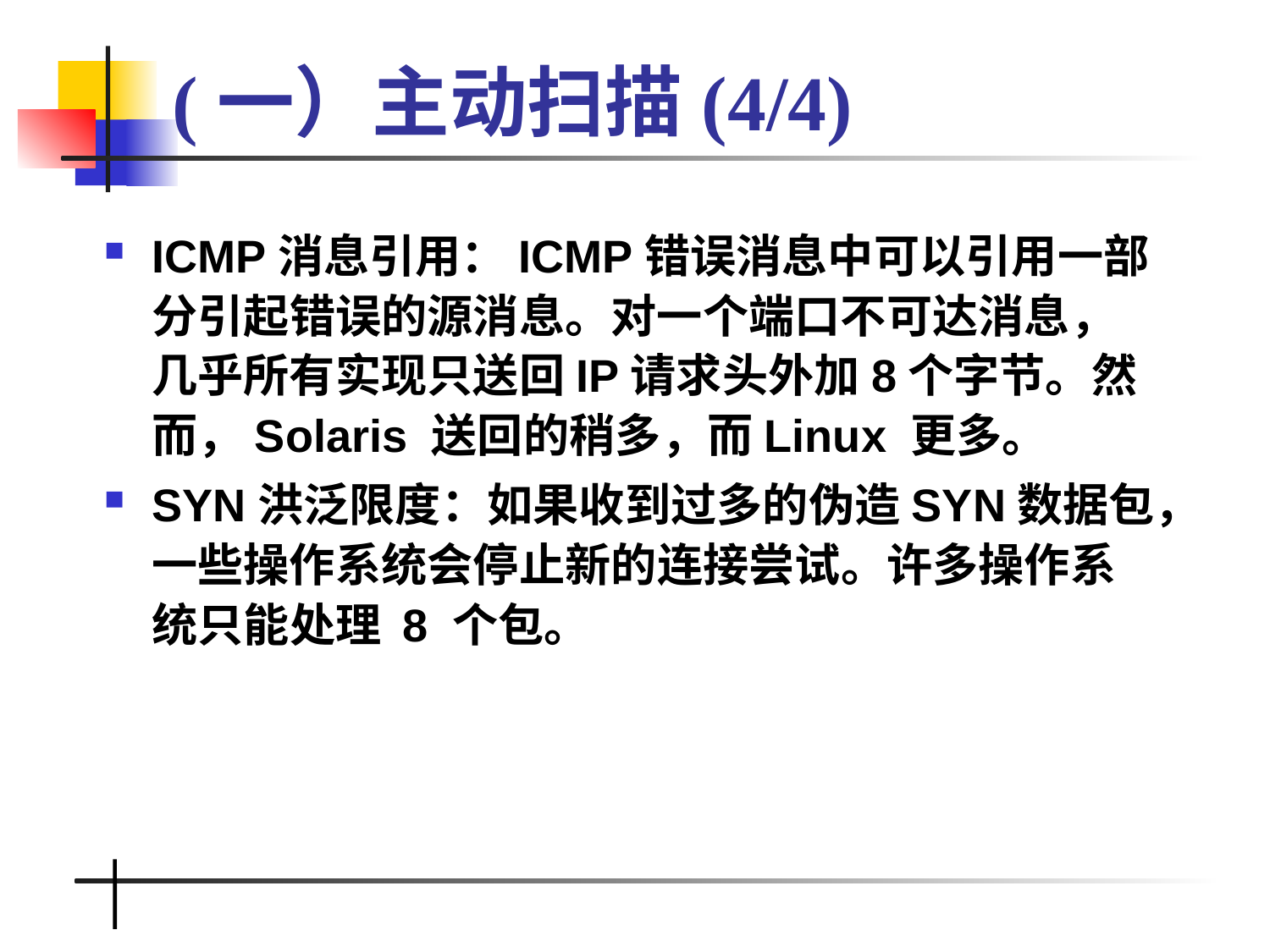

# (一）主动扫描(4/4)
ICMP消息引用：ICMP错误消息中可以引用一部分引起错误的源消息。对一个端口不可达消息，几乎所有实现只送回IP请求头外加8个字节。然而，Solaris 送回的稍多，而Linux 更多。
SYN洪泛限度：如果收到过多的伪造SYN数据包，一些操作系统会停止新的连接尝试。许多操作系统只能处理 8 个包。